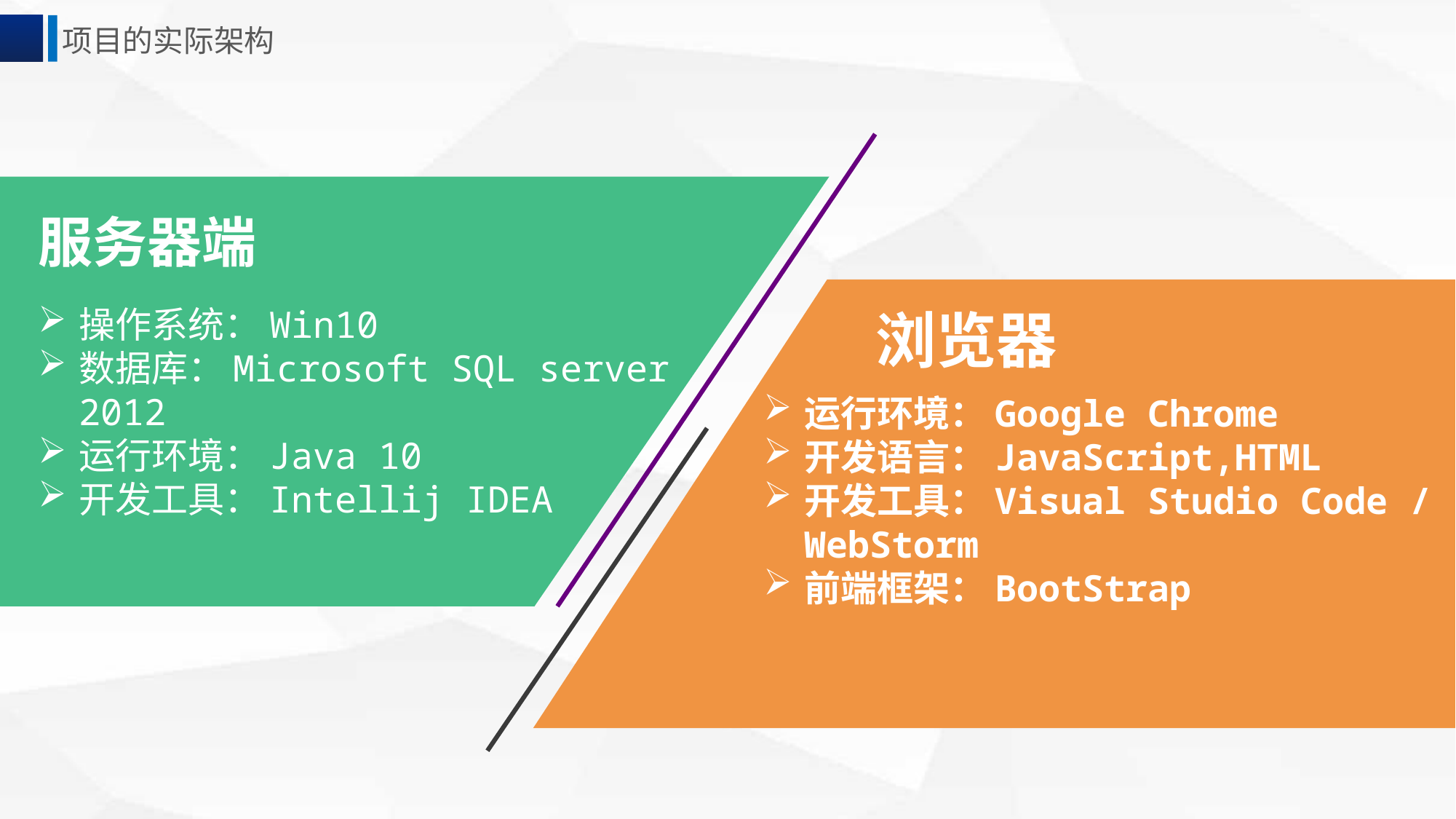

项目的实际架构

服务器端

操作系统：Win10
数据库：Microsoft SQL server 2012
运行环境：Java 10
开发工具：Intellij IDEA

浏览器
运行环境：Google Chrome
开发语言：JavaScript,HTML
开发工具：Visual Studio Code / WebStorm
前端框架：BootStrap